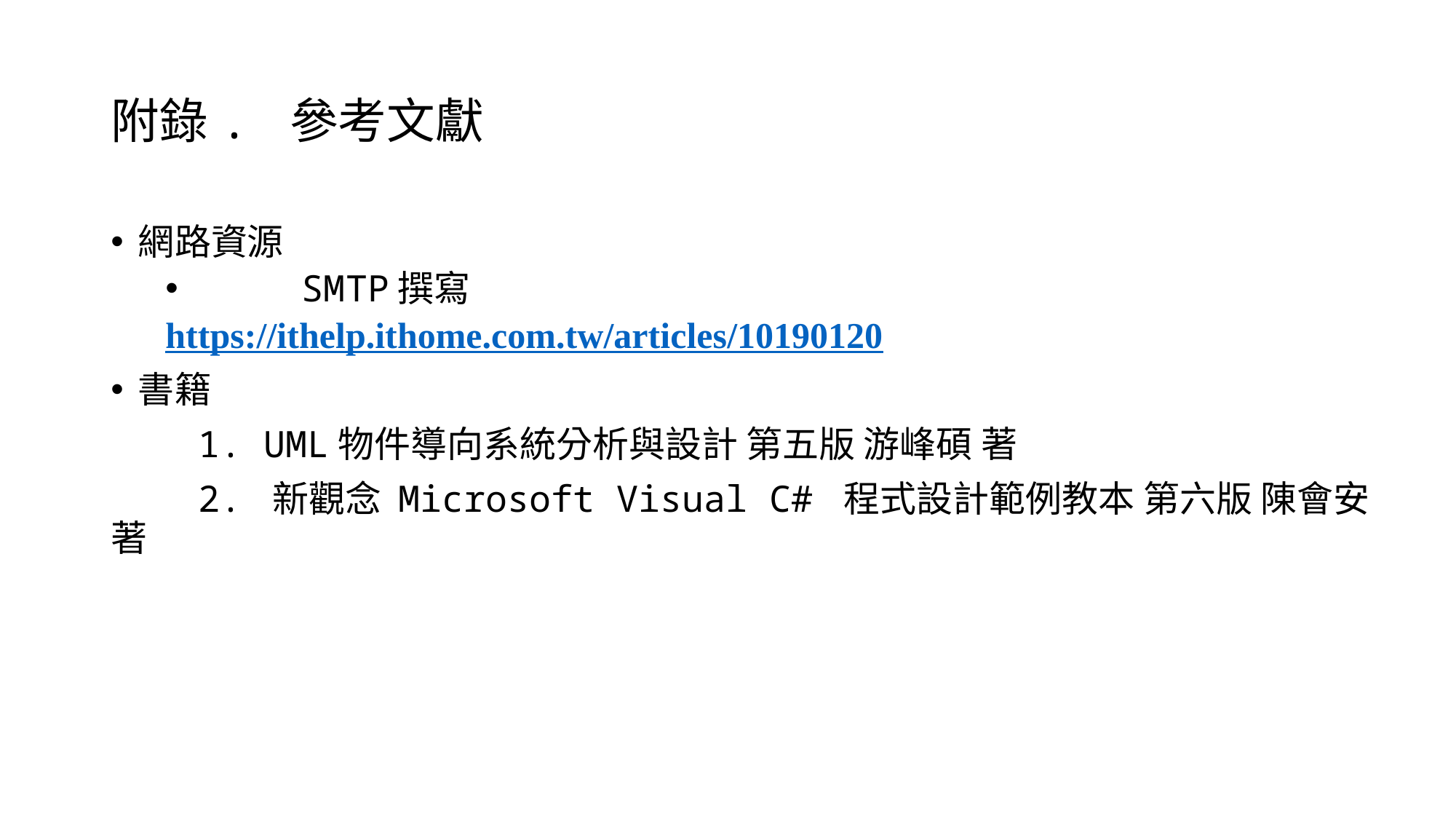

# 附錄. 參考文獻
網路資源
	SMTP撰寫
https://ithelp.ithome.com.tw/articles/10190120
書籍
    1. UML物件導向系統分析與設計 第五版 游峰碩 著
    2. 新觀念 Microsoft Visual C# 程式設計範例教本 第六版 陳會安 著